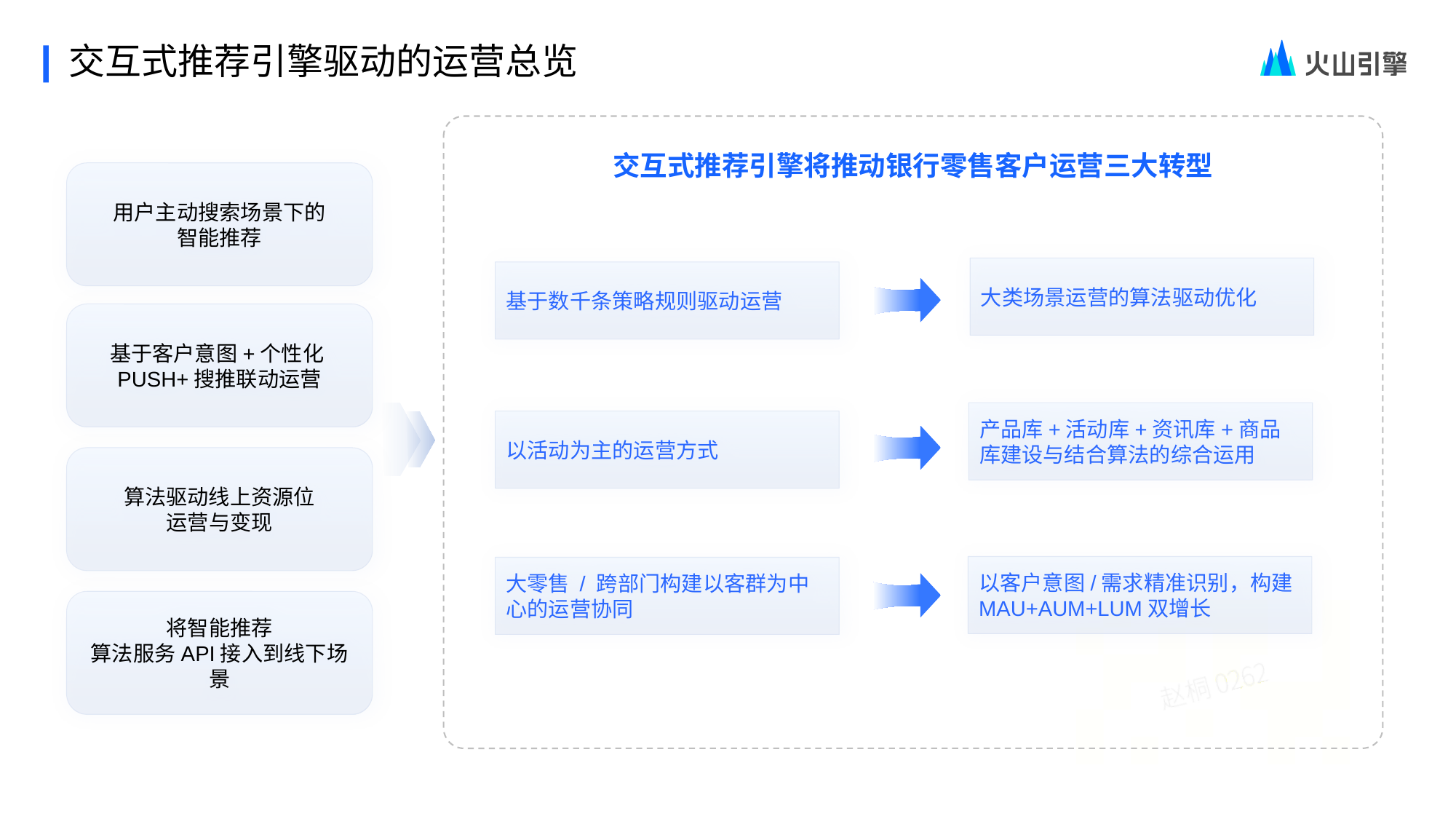

交互式推荐引擎驱动的运营总览

交互式推荐引擎将推动银行零售客户运营三大转型
用户主动搜索场景下的
智能推荐
大类场景运营的算法驱动优化
基于数千条策略规则驱动运营

基于客户意图+个性化PUSH+搜推联动运营

产品库+活动库+资讯库+商品库建设与结合算法的综合运用
以活动为主的运营方式

算法驱动线上资源位
运营与变现
以客户意图/需求精准识别，构建MAU+AUM+LUM双增长
大零售 / 跨部门构建以客群为中心的运营协同

将智能推荐
算法服务API接入到线下场景